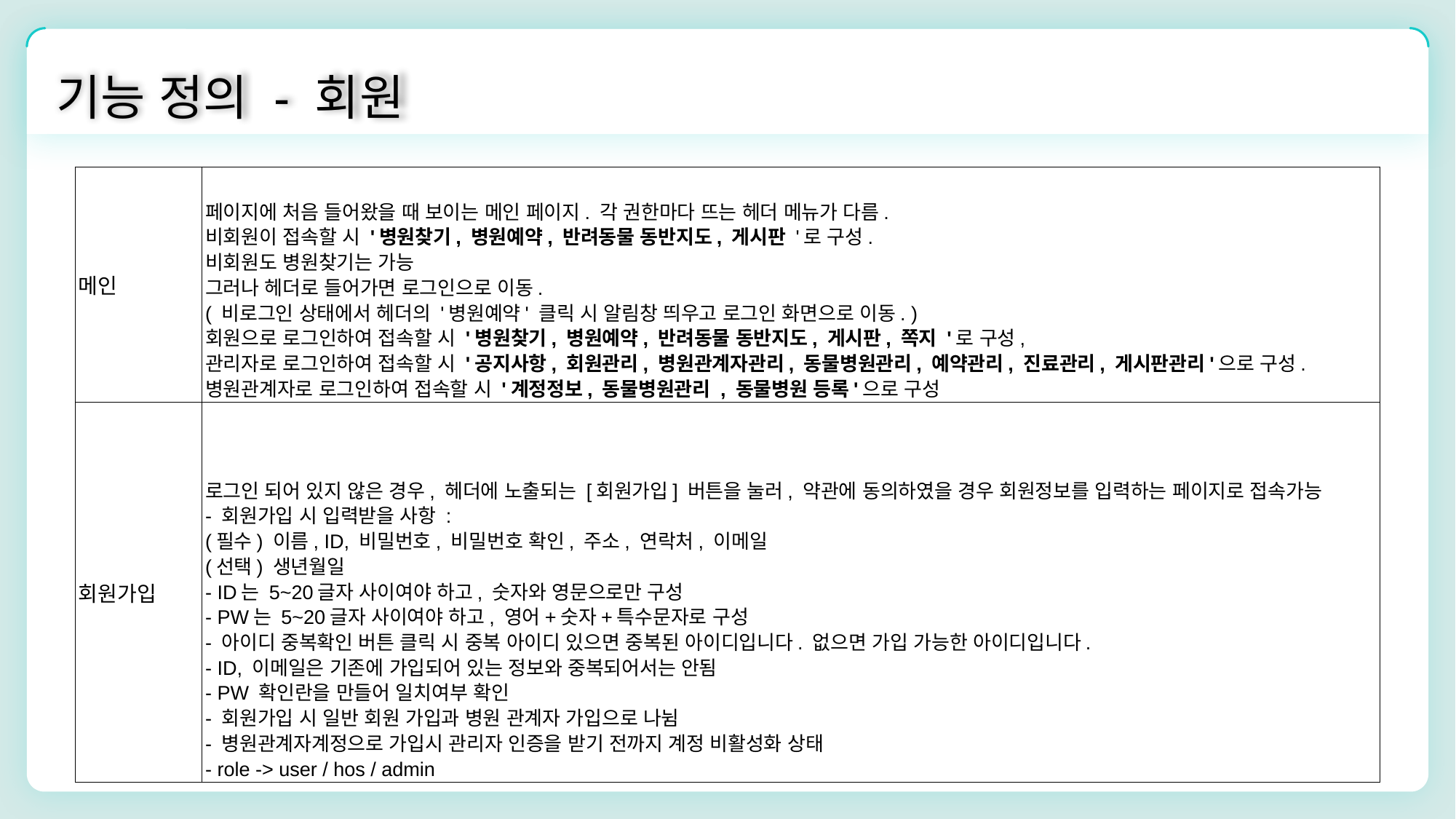

기능 정의 - 회원
| 메인 | 페이지에 처음 들어왔을 때 보이는 메인 페이지. 각 권한마다 뜨는 헤더 메뉴가 다름. 비회원이 접속할 시 '병원찾기, 병원예약, 반려동물 동반지도, 게시판 '로 구성. 비회원도 병원찾기는 가능 그러나 헤더로 들어가면 로그인으로 이동. ( 비로그인 상태에서 헤더의 '병원예약' 클릭 시 알림창 띄우고 로그인 화면으로 이동. ) 회원으로 로그인하여 접속할 시 '병원찾기, 병원예약, 반려동물 동반지도, 게시판, 쪽지 '로 구성, 관리자로 로그인하여 접속할 시 '공지사항, 회원관리, 병원관계자관리, 동물병원관리, 예약관리, 진료관리, 게시판관리'으로 구성. 병원관계자로 로그인하여 접속할 시 '계정정보, 동물병원관리 , 동물병원 등록'으로 구성 |
| --- | --- |
| 회원가입 | 로그인 되어 있지 않은 경우, 헤더에 노출되는 [회원가입] 버튼을 눌러, 약관에 동의하였을 경우 회원정보를 입력하는 페이지로 접속가능 - 회원가입 시 입력받을 사항 : (필수) 이름, ID, 비밀번호, 비밀번호 확인, 주소, 연락처, 이메일 (선택) 생년월일 - ID는 5~20글자 사이여야 하고, 숫자와 영문으로만 구성 - PW는 5~20글자 사이여야 하고, 영어+숫자+특수문자로 구성 - 아이디 중복확인 버튼 클릭 시 중복 아이디 있으면 중복된 아이디입니다. 없으면 가입 가능한 아이디입니다. - ID, 이메일은 기존에 가입되어 있는 정보와 중복되어서는 안됨 - PW 확인란을 만들어 일치여부 확인 - 회원가입 시 일반 회원 가입과 병원 관계자 가입으로 나뉨 - 병원관계자계정으로 가입시 관리자 인증을 받기 전까지 계정 비활성화 상태 - role -> user / hos / admin |